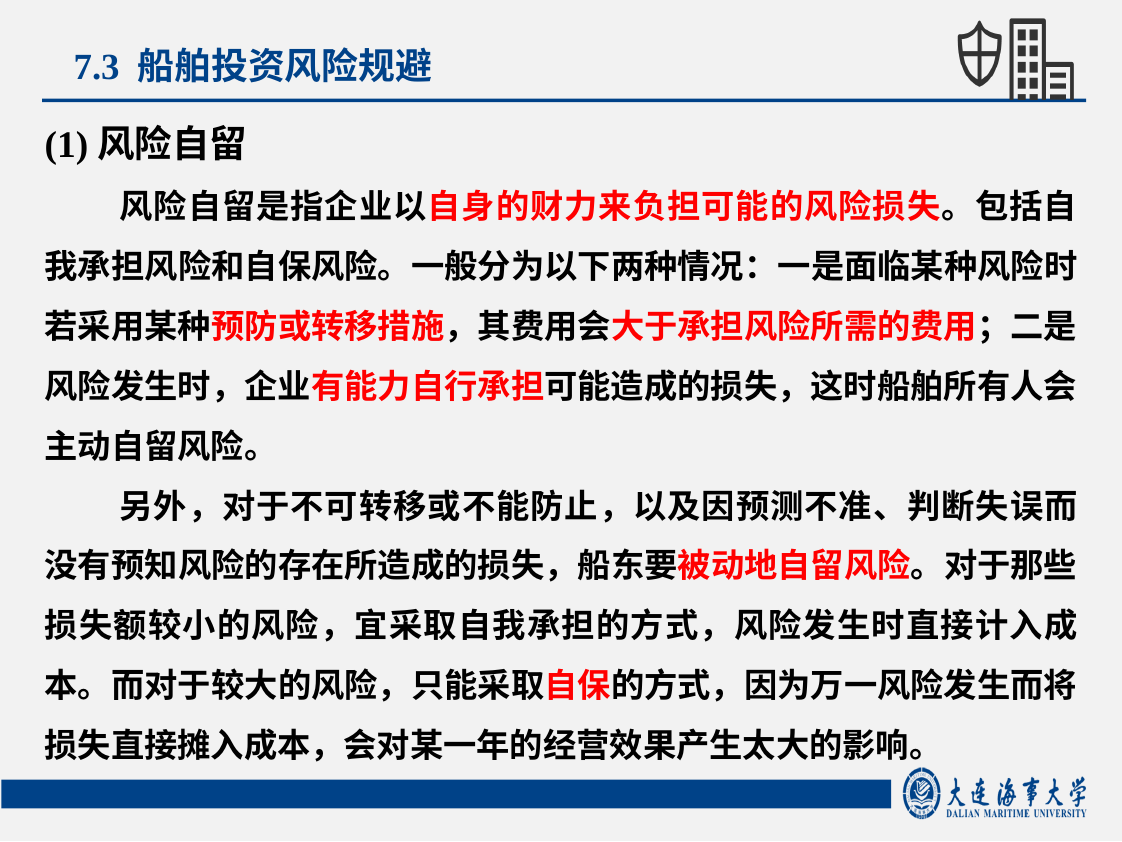

7.3 船舶投资风险规避
(1)风险自留
风险自留是指企业以自身的财力来负担可能的风险损失。包括自我承担风险和自保风险。一般分为以下两种情况：一是面临某种风险时若采用某种预防或转移措施，其费用会大于承担风险所需的费用；二是风险发生时，企业有能力自行承担可能造成的损失，这时船舶所有人会主动自留风险。
另外，对于不可转移或不能防止，以及因预测不准、判断失误而没有预知风险的存在所造成的损失，船东要被动地自留风险。对于那些损失额较小的风险，宜采取自我承担的方式，风险发生时直接计入成本。而对于较大的风险，只能采取自保的方式，因为万一风险发生而将损失直接摊入成本，会对某一年的经营效果产生太大的影响。